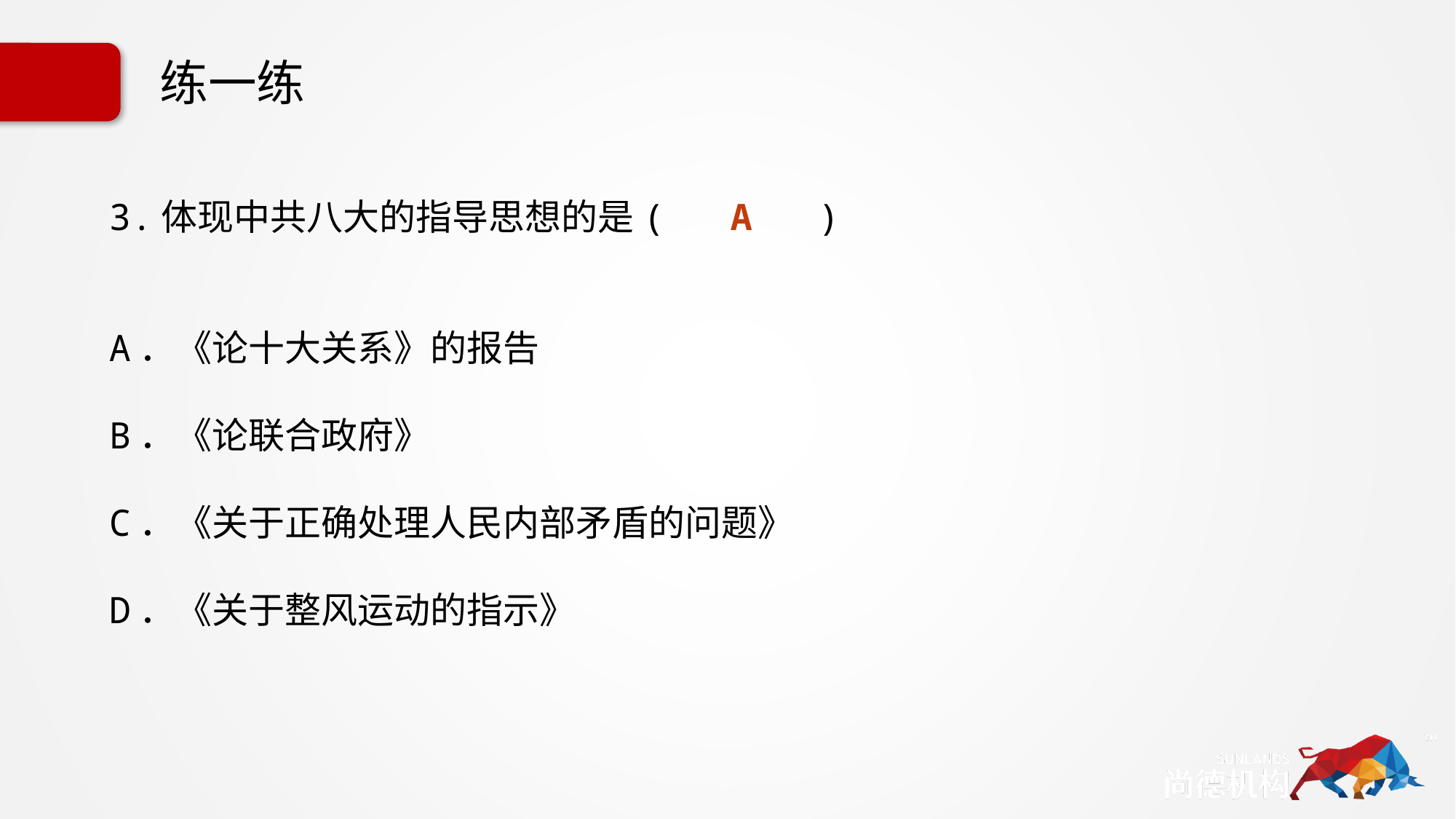

# 练一练
3.体现中共八大的指导思想的是(   A   )

A．《论十大关系》的报告

B．《论联合政府》

C．《关于正确处理人民内部矛盾的问题》

D．《关于整风运动的指示》